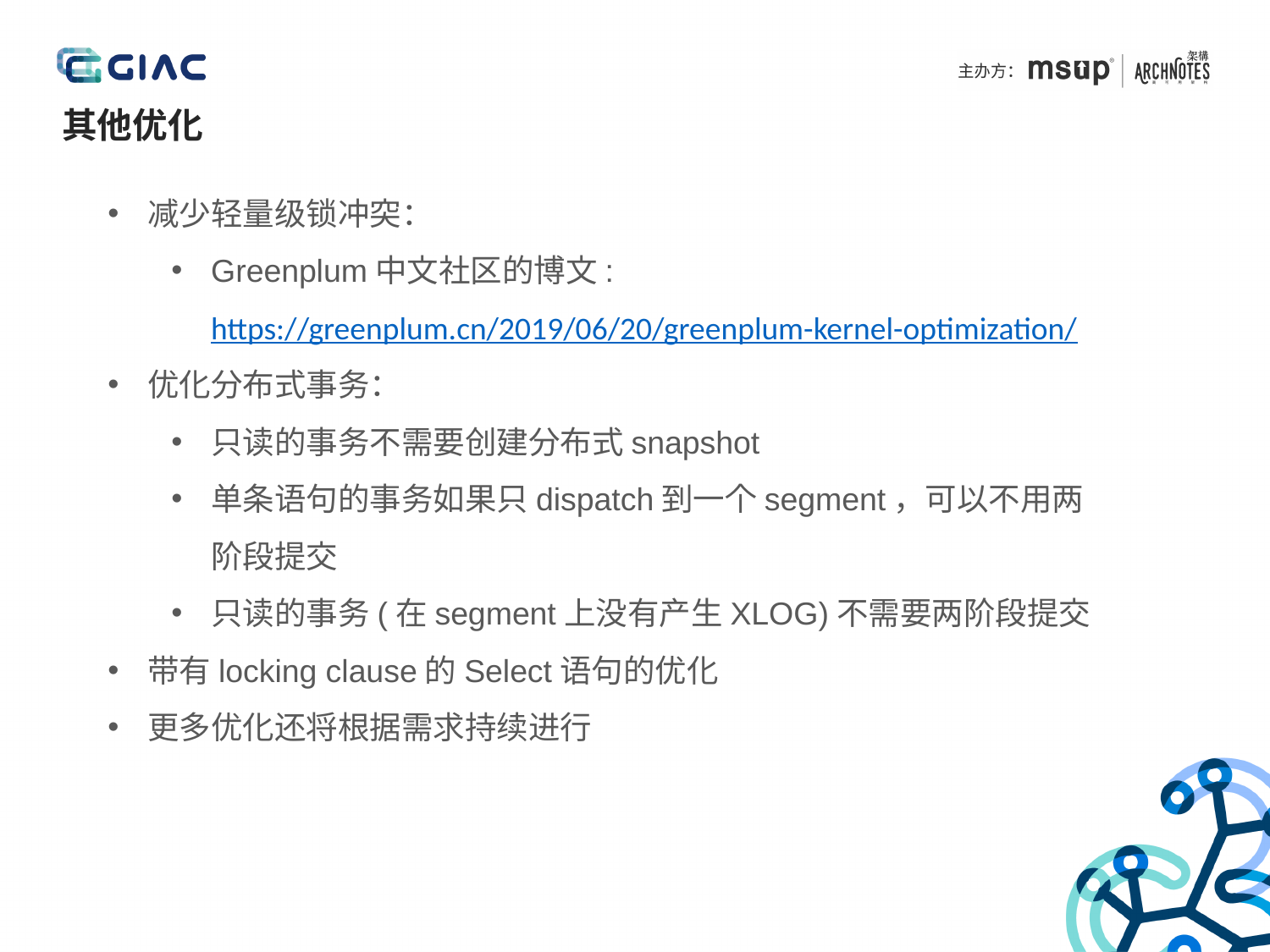

其他优化
减少轻量级锁冲突：
Greenplum中文社区的博文: https://greenplum.cn/2019/06/20/greenplum-kernel-optimization/
优化分布式事务：
只读的事务不需要创建分布式snapshot
单条语句的事务如果只dispatch到一个segment，可以不用两阶段提交
只读的事务(在segment上没有产生XLOG)不需要两阶段提交
带有locking clause的Select语句的优化
更多优化还将根据需求持续进行